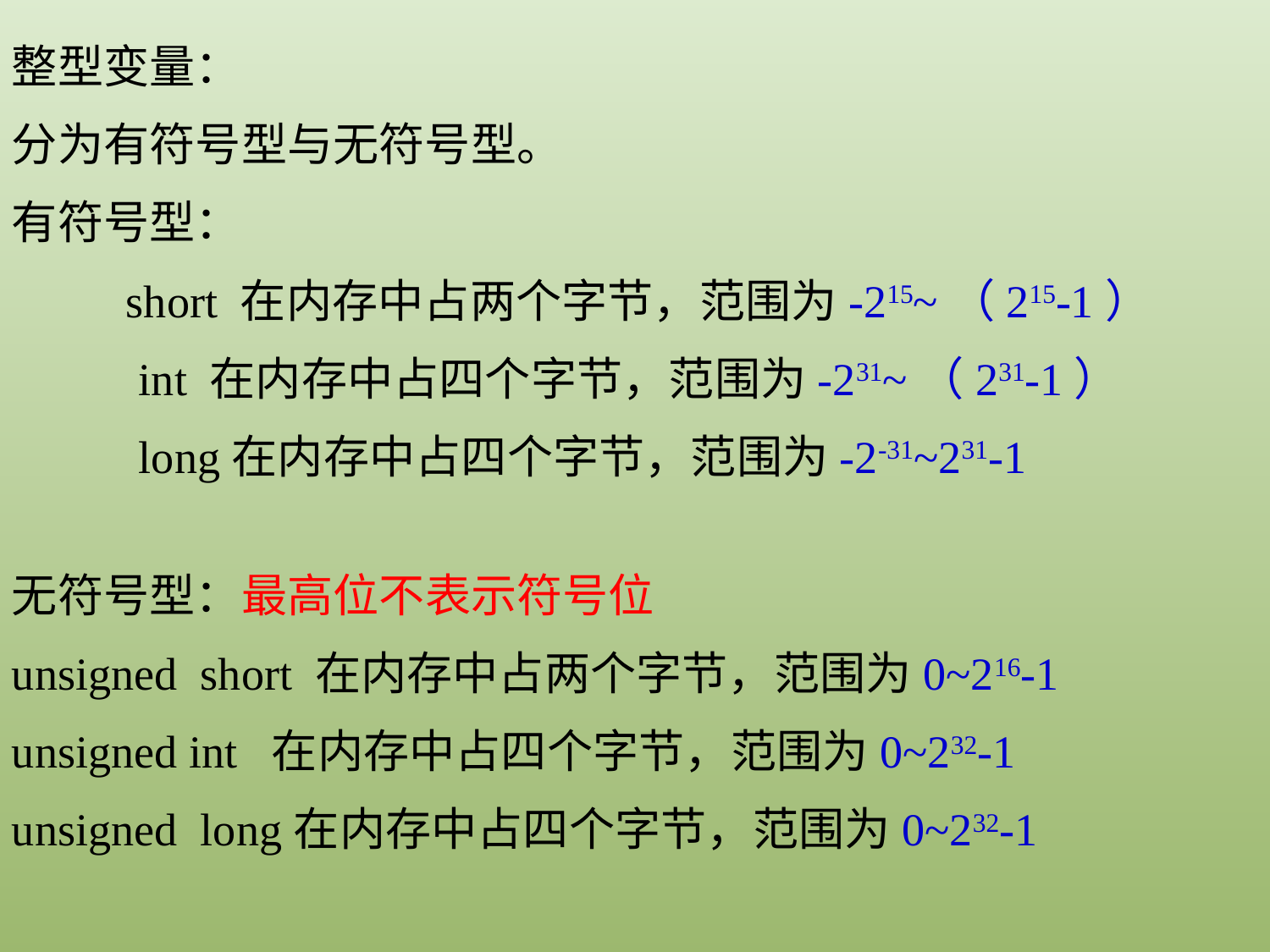

整型变量：
分为有符号型与无符号型。
有符号型：
          short 在内存中占两个字节，范围为-215~（215-1）
	int 在内存中占四个字节，范围为-231~（231-1）
	long在内存中占四个字节，范围为-2-31~231-1
无符号型：最高位不表示符号位
unsigned  short 在内存中占两个字节，范围为0~216-1
unsigned int  在内存中占四个字节，范围为0~232-1
unsigned  long在内存中占四个字节，范围为0~232-1
29